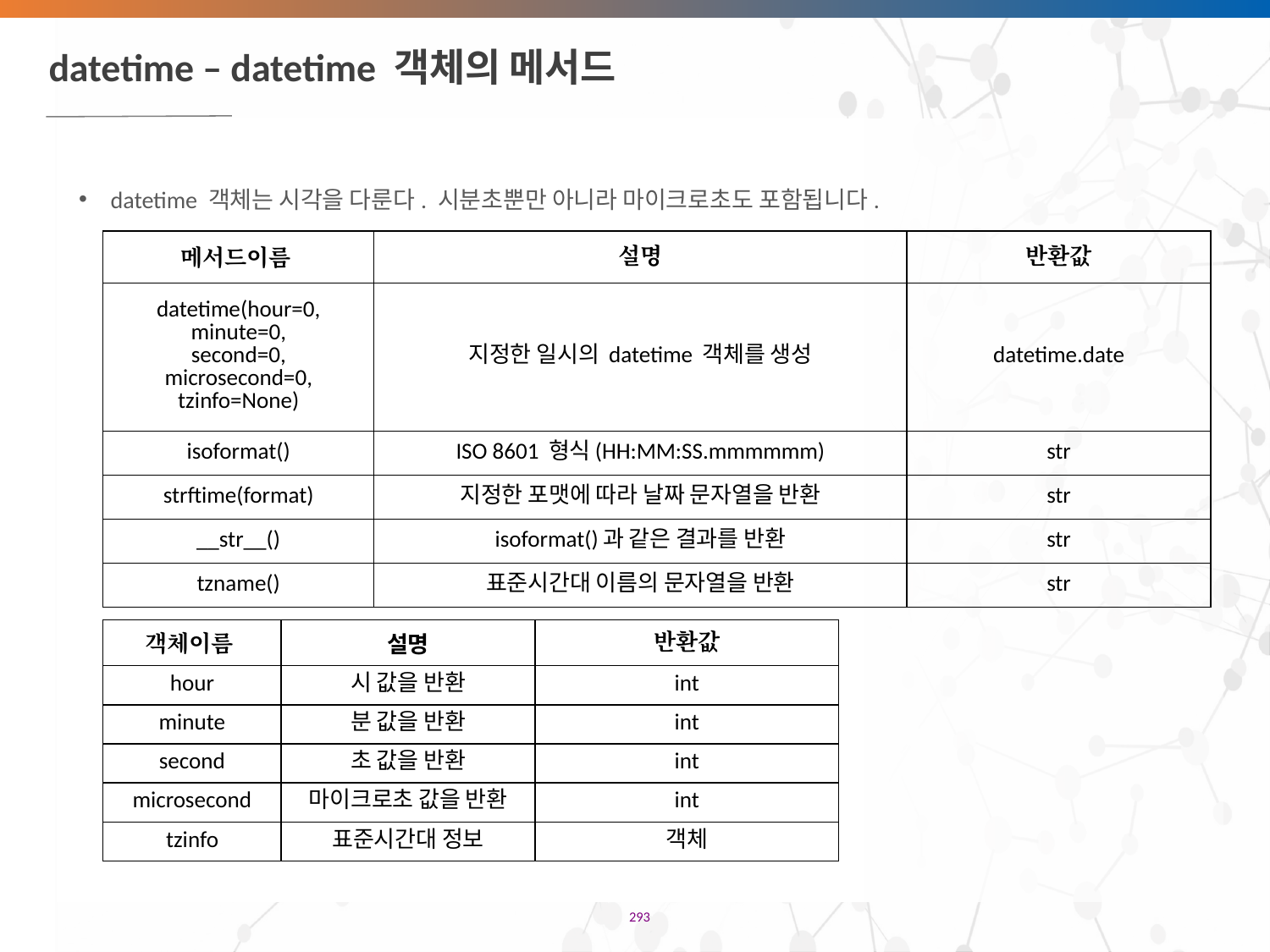

# datetime – datetime 객체의 메서드
datetime 객체는 시각을 다룬다. 시분초뿐만 아니라 마이크로초도 포함됩니다.

| 메서드이름 | 설명 | 반환값 |
| --- | --- | --- |
| datetime(hour=0, minute=0, second=0, microsecond=0, tzinfo=None) | 지정한 일시의 datetime 객체를 생성 | datetime.date |
| isoformat() | ISO 8601 형식(HH:MM:SS.mmmmmm) | str |
| strftime(format) | 지정한 포맷에 따라 날짜 문자열을 반환 | str |
| \_\_str\_\_() | isoformat()과 같은 결과를 반환 | str |
| tzname() | 표준시간대 이름의 문자열을 반환 | str |
| 객체이름 | 설명 | 반환값 |
| --- | --- | --- |
| hour | 시 값을 반환 | int |
| minute | 분 값을 반환 | int |
| second | 초 값을 반환 | int |
| microsecond | 마이크로초 값을 반환 | int |
| tzinfo | 표준시간대 정보 | 객체 |
293